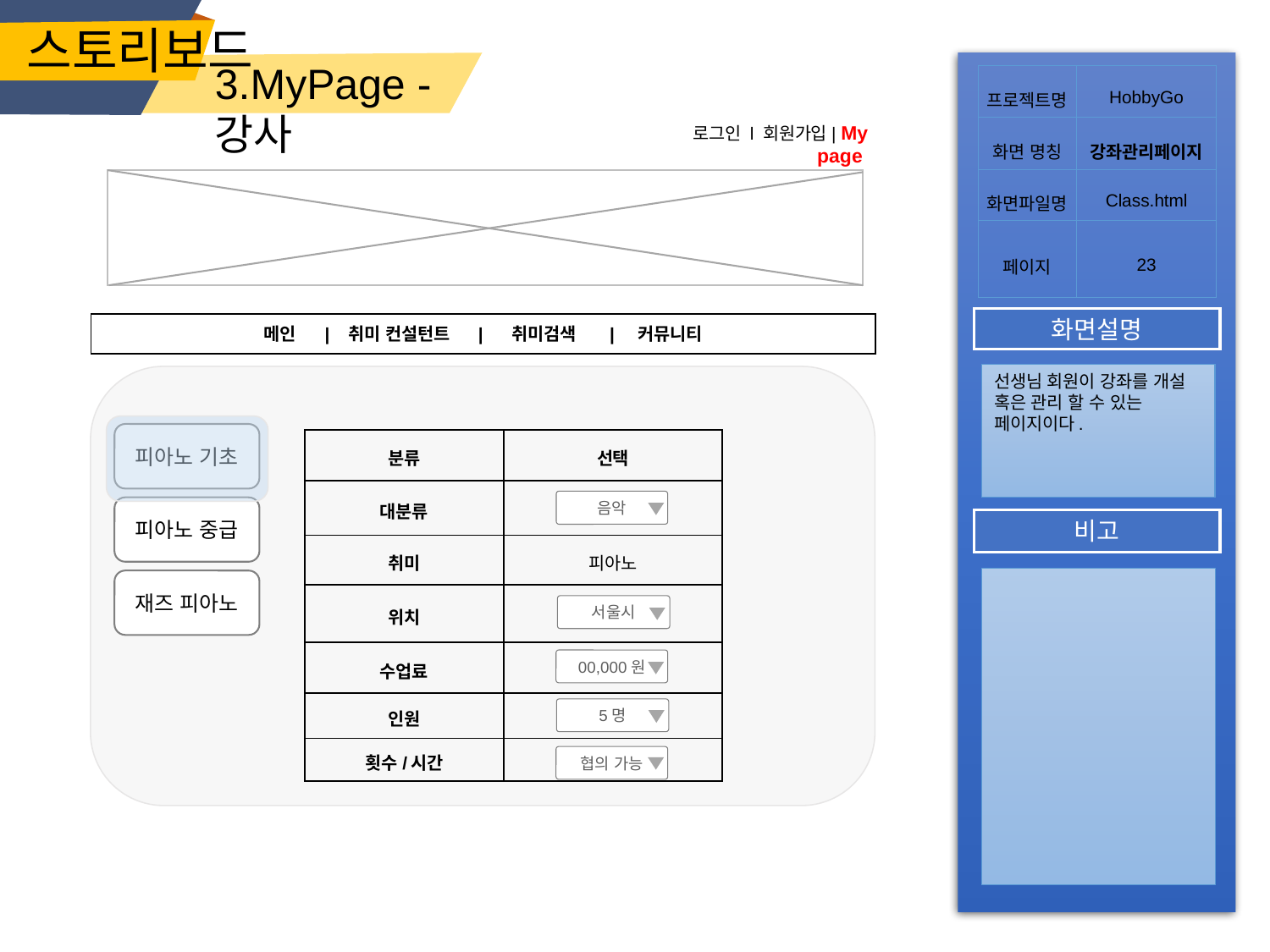

스토리보드
3.MyPage - 강사

| 프로젝트명 | HobbyGo |
| --- | --- |
| 화면 명칭 | 강좌관리페이지 |
| 화면파일명 | Class.html |
| 페이지 | 23 |
 로그인 l 회원가입| My page

화면설명
메인     |   취미 컨설턴트     |     취미검색      |    커뮤니티
선생님 회원이 강좌를 개설 혹은 관리 할 수 있는 페이지이다.

피아노 기초
| 분류 | 선택 |
| --- | --- |
| 대분류 |  |
| 취미 | 피아노 |
| 위치 |  |
| 수업료 |  |
| 인원 |  |
| 횟수/시간 |  |
음악

피아노 중급
비고

재즈 피아노
서울시

00,000원

5명

협의 가능